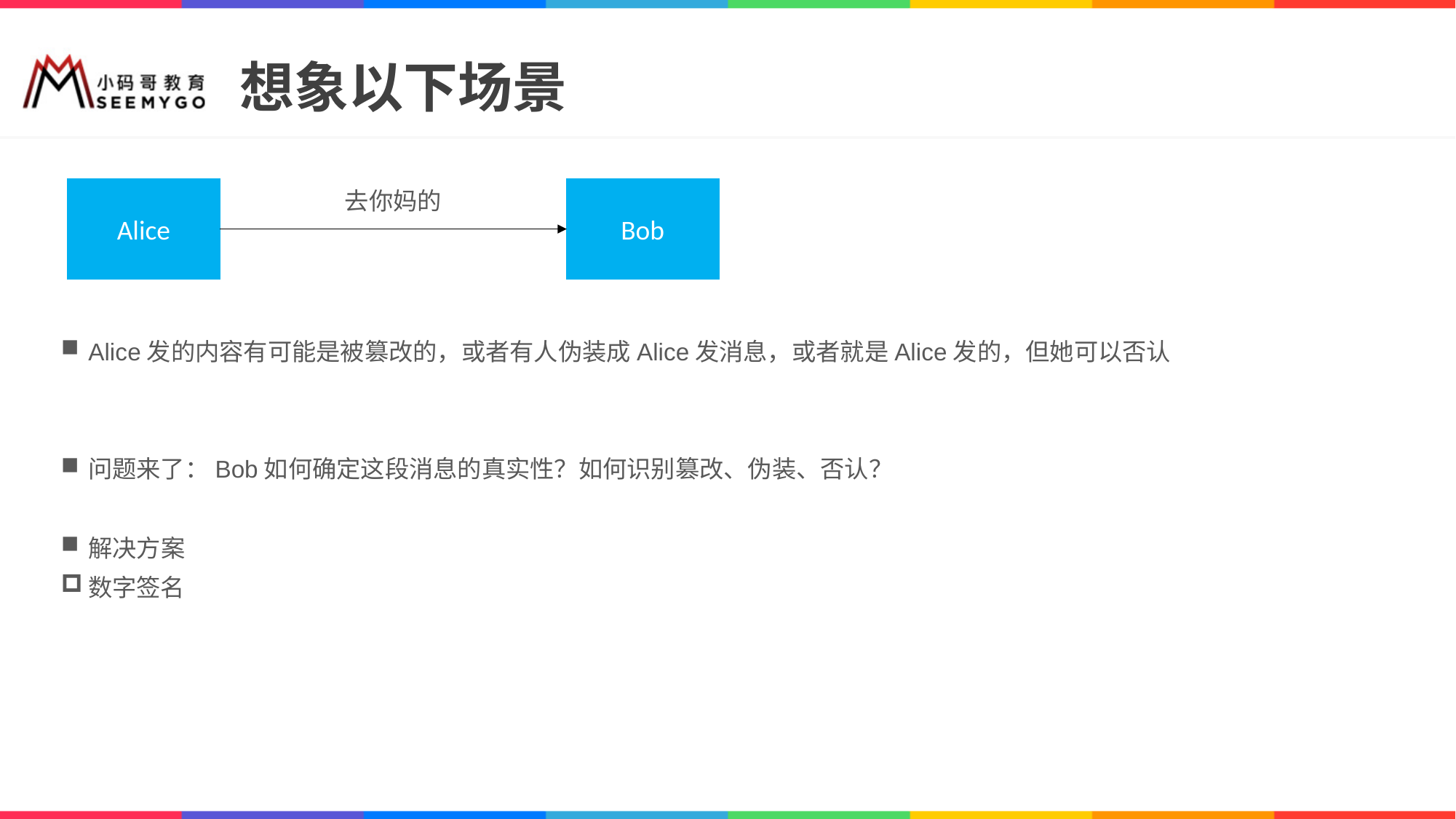

# 想象以下场景
Alice
去你妈的
Bob
Alice发的内容有可能是被篡改的，或者有人伪装成Alice发消息，或者就是Alice发的，但她可以否认
问题来了：Bob如何确定这段消息的真实性？如何识别篡改、伪装、否认？

解决方案
数字签名